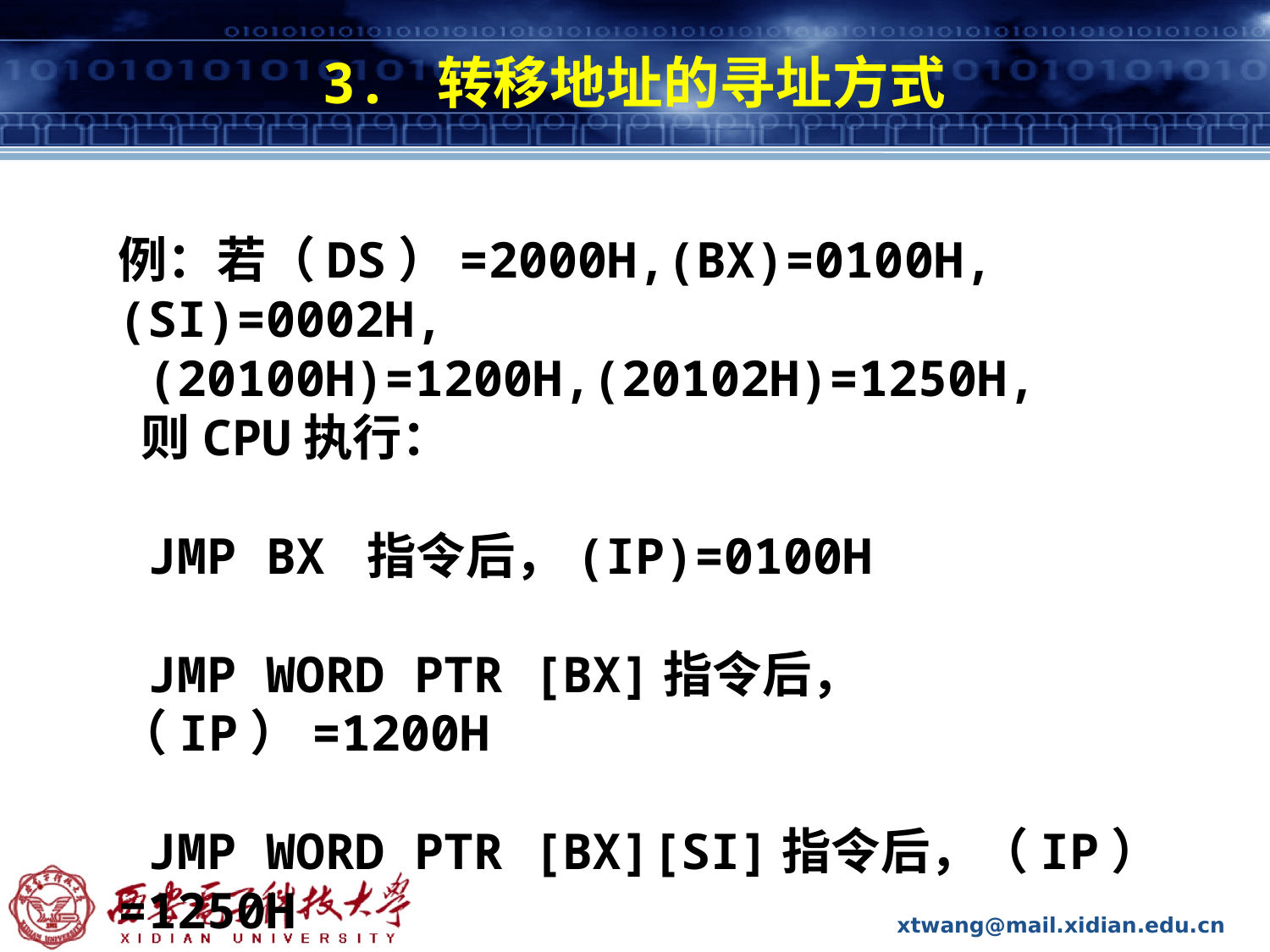

# 3. 转移地址的寻址方式
例：若（DS）=2000H,(BX)=0100H,(SI)=0002H,
 (20100H)=1200H,(20102H)=1250H,
 则CPU执行：

 JMP BX 指令后，(IP)=0100H

 JMP WORD PTR [BX]指令后，（IP）=1200H

 JMP WORD PTR [BX][SI]指令后，（IP）=1250H